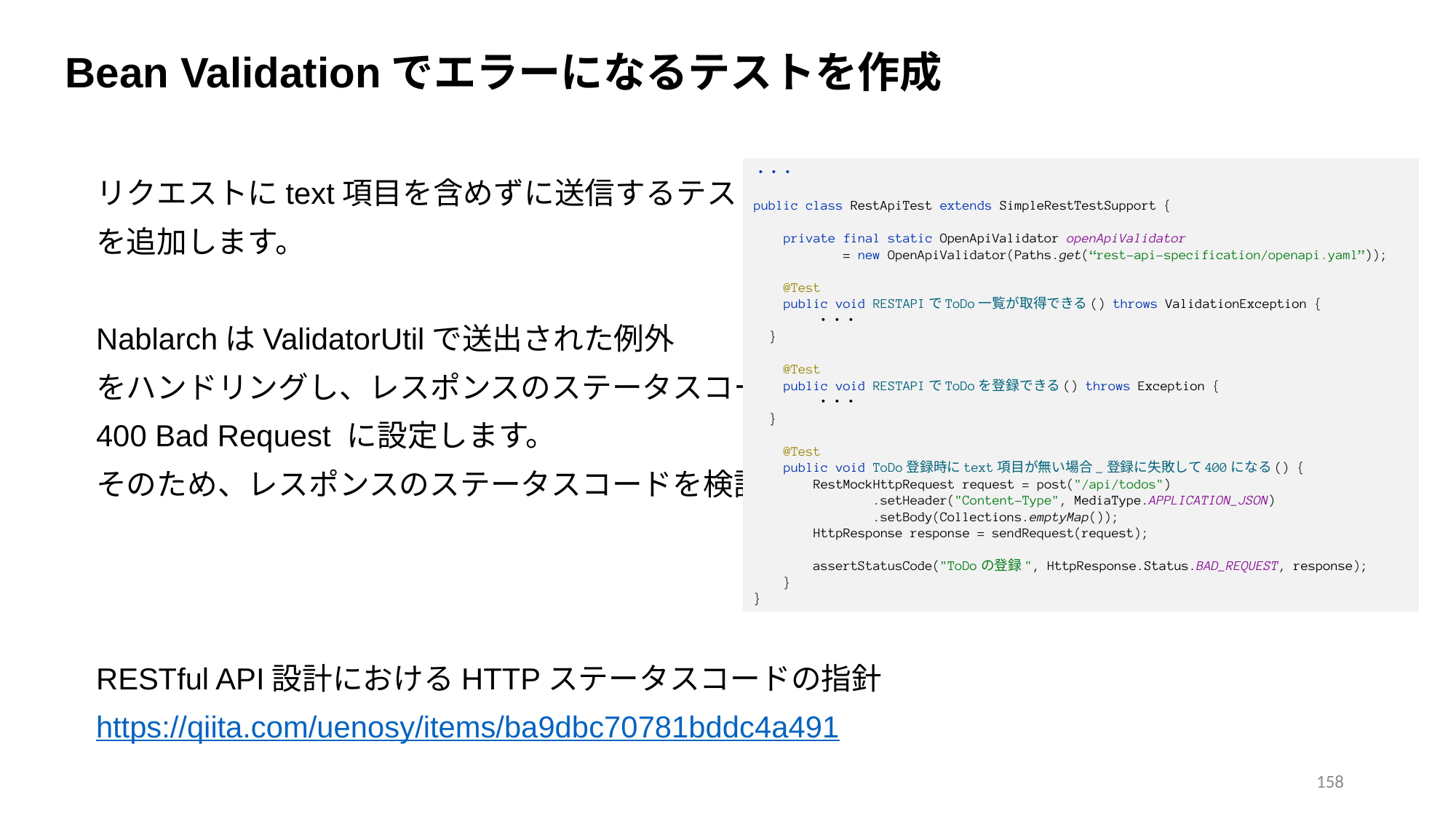

Bean Validationでエラーになるテストを作成
リクエストにtext項目を含めずに送信するテスト
を追加します。

NablarchはValidatorUtilで送出された例外
をハンドリングし、レスポンスのステータスコードを
400 Bad Request に設定します。
そのため、レスポンスのステータスコードを検証します。

RESTful API設計におけるHTTPステータスコードの指針
https://qiita.com/uenosy/items/ba9dbc70781bddc4a491
・・・
public class RestApiTest extends SimpleRestTestSupport {
    private final static OpenApiValidator openApiValidator
            = new OpenApiValidator(Paths.get(“rest-api-specification/openapi.yaml”));
    @Test
    public void RESTAPIでToDo一覧が取得できる() throws ValidationException {
        ・・・
    }
    @Test
    public void RESTAPIでToDoを登録できる() throws Exception {
        ・・・
    }
    @Test
    public void ToDo登録時にtext項目が無い場合_登録に失敗して400になる() {
        RestMockHttpRequest request = post("/api/todos")
                .setHeader("Content-Type", MediaType.APPLICATION_JSON)
                .setBody(Collections.emptyMap());
        HttpResponse response = sendRequest(request);
        assertStatusCode("ToDoの登録", HttpResponse.Status.BAD_REQUEST, response);
    }
}
158